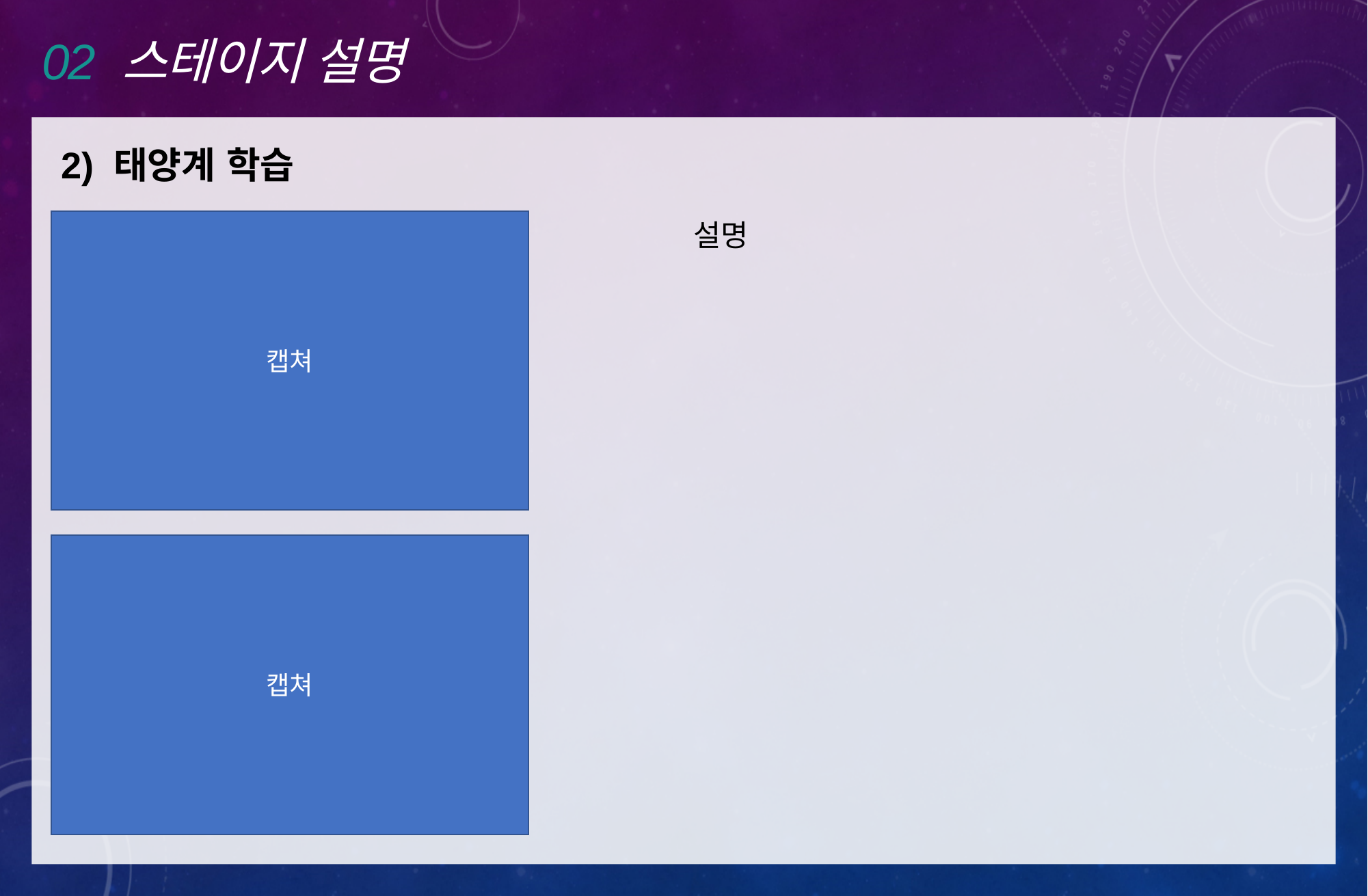

02 스테이지 설명

2) 태양계 학습
캡쳐
설명
캡쳐